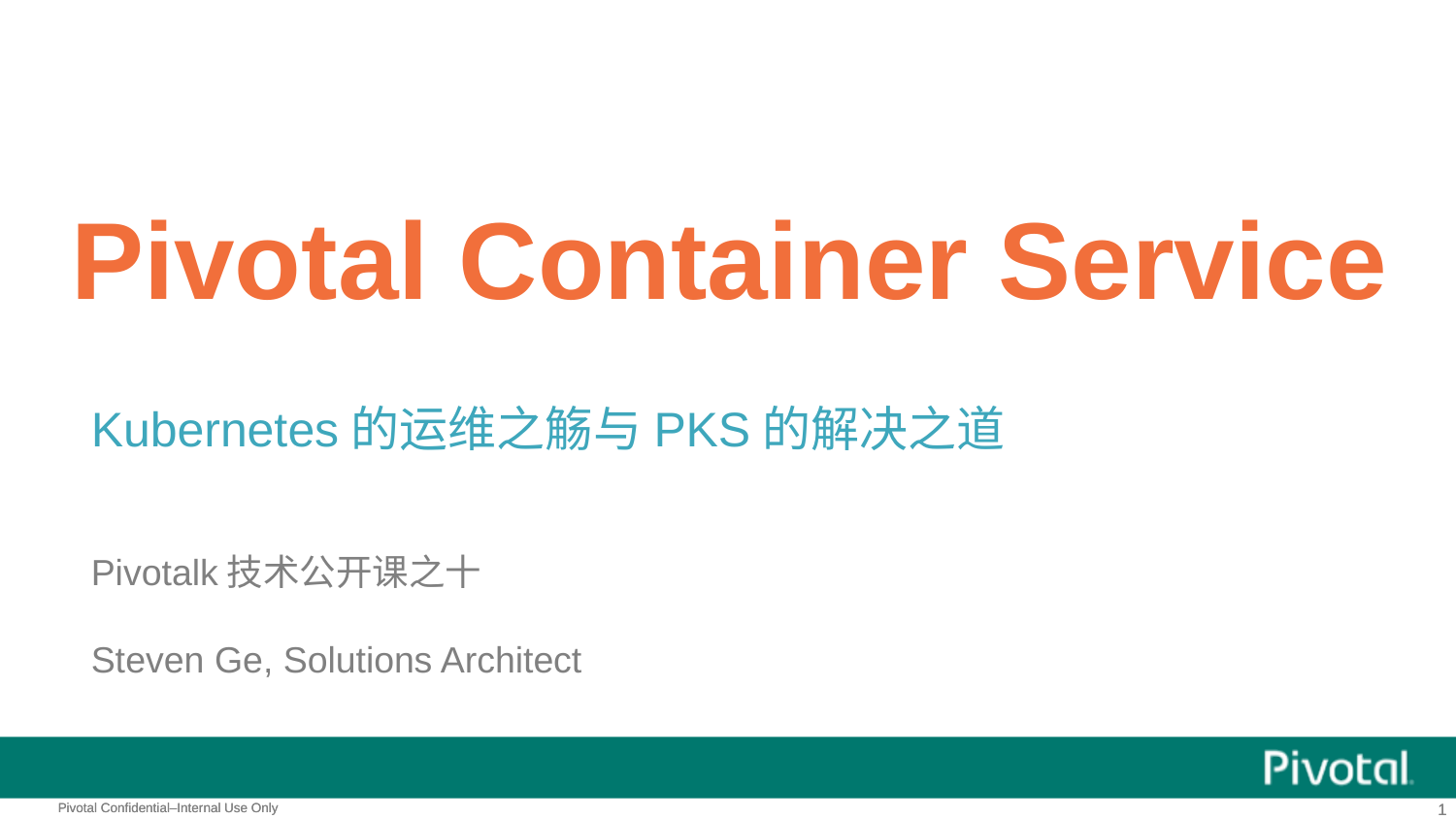

# Pivotal Container Service
Kubernetes的运维之觞与PKS的解决之道
Pivotalk技术公开课之十

Steven Ge, Solutions Architect